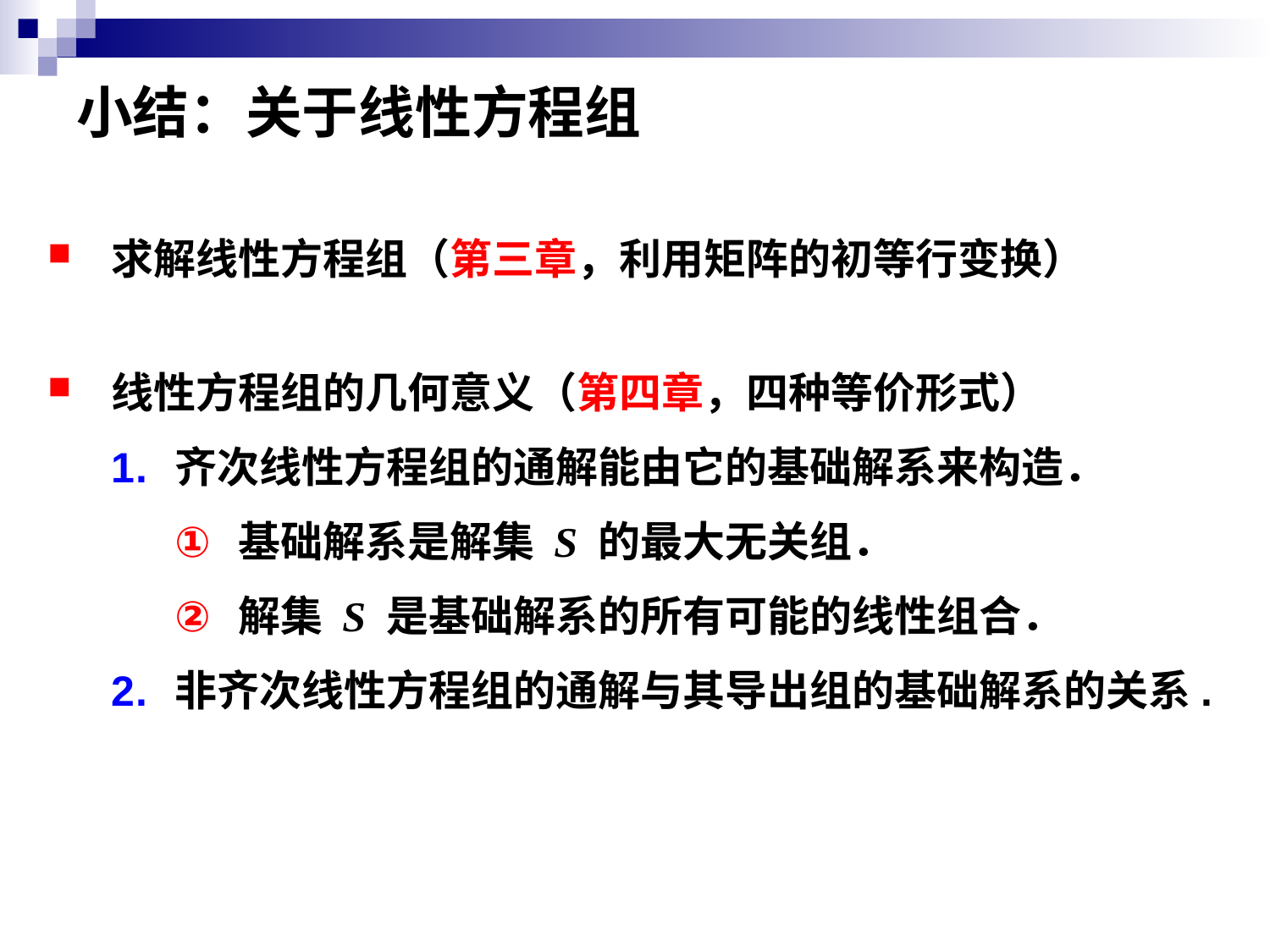

# 小结：关于线性方程组
求解线性方程组（第三章，利用矩阵的初等行变换）

线性方程组的几何意义（第四章，四种等价形式）
齐次线性方程组的通解能由它的基础解系来构造．
基础解系是解集 S 的最大无关组．
解集 S 是基础解系的所有可能的线性组合．
非齐次线性方程组的通解与其导出组的基础解系的关系.